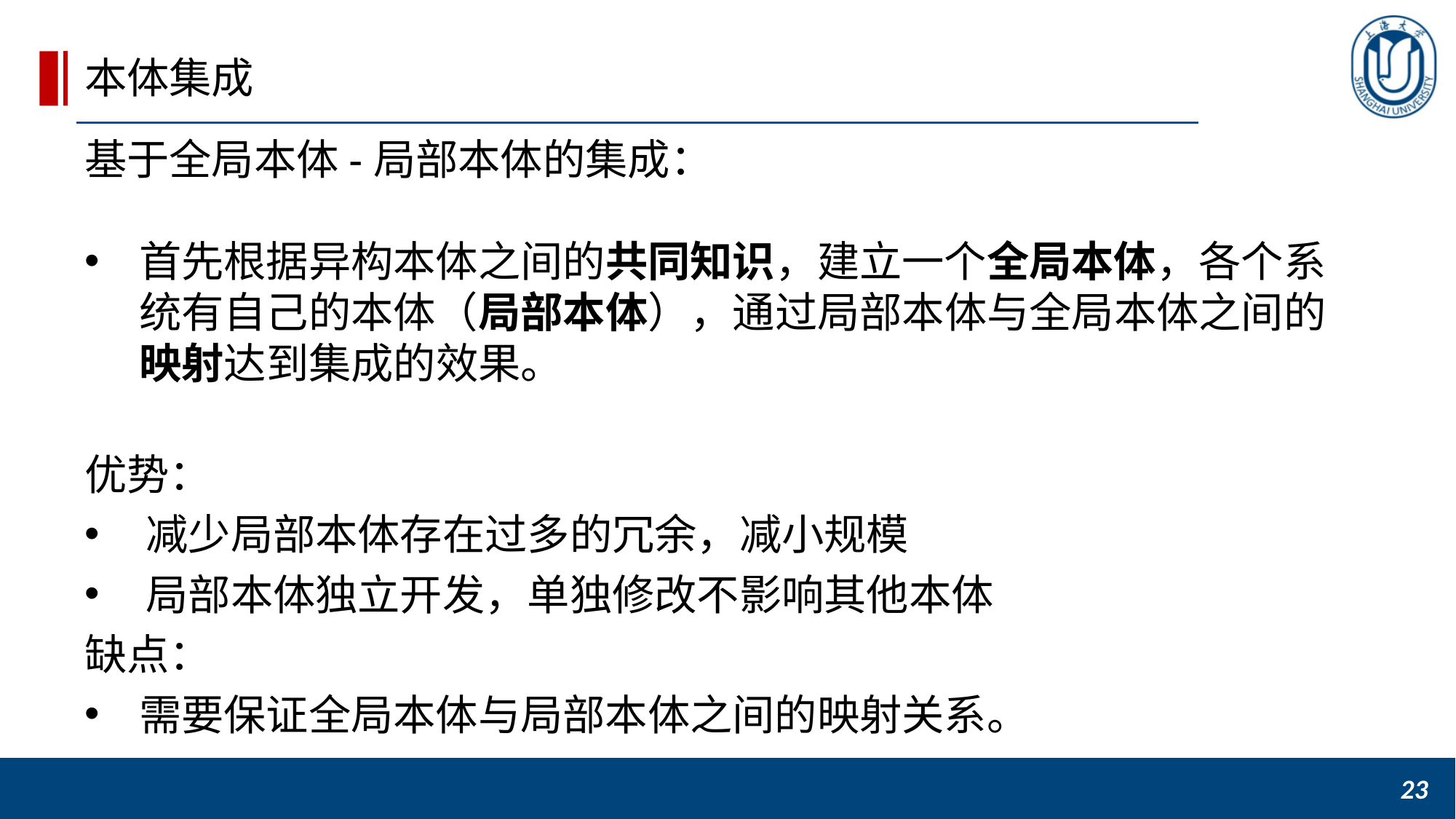

本体集成
基于全局本体-局部本体的集成：

首先根据异构本体之间的共同知识，建立一个全局本体，各个系统有自己的本体（局部本体），通过局部本体与全局本体之间的映射达到集成的效果。

优势：
减少局部本体存在过多的冗余，减小规模
局部本体独立开发，单独修改不影响其他本体
缺点：
需要保证全局本体与局部本体之间的映射关系。
23